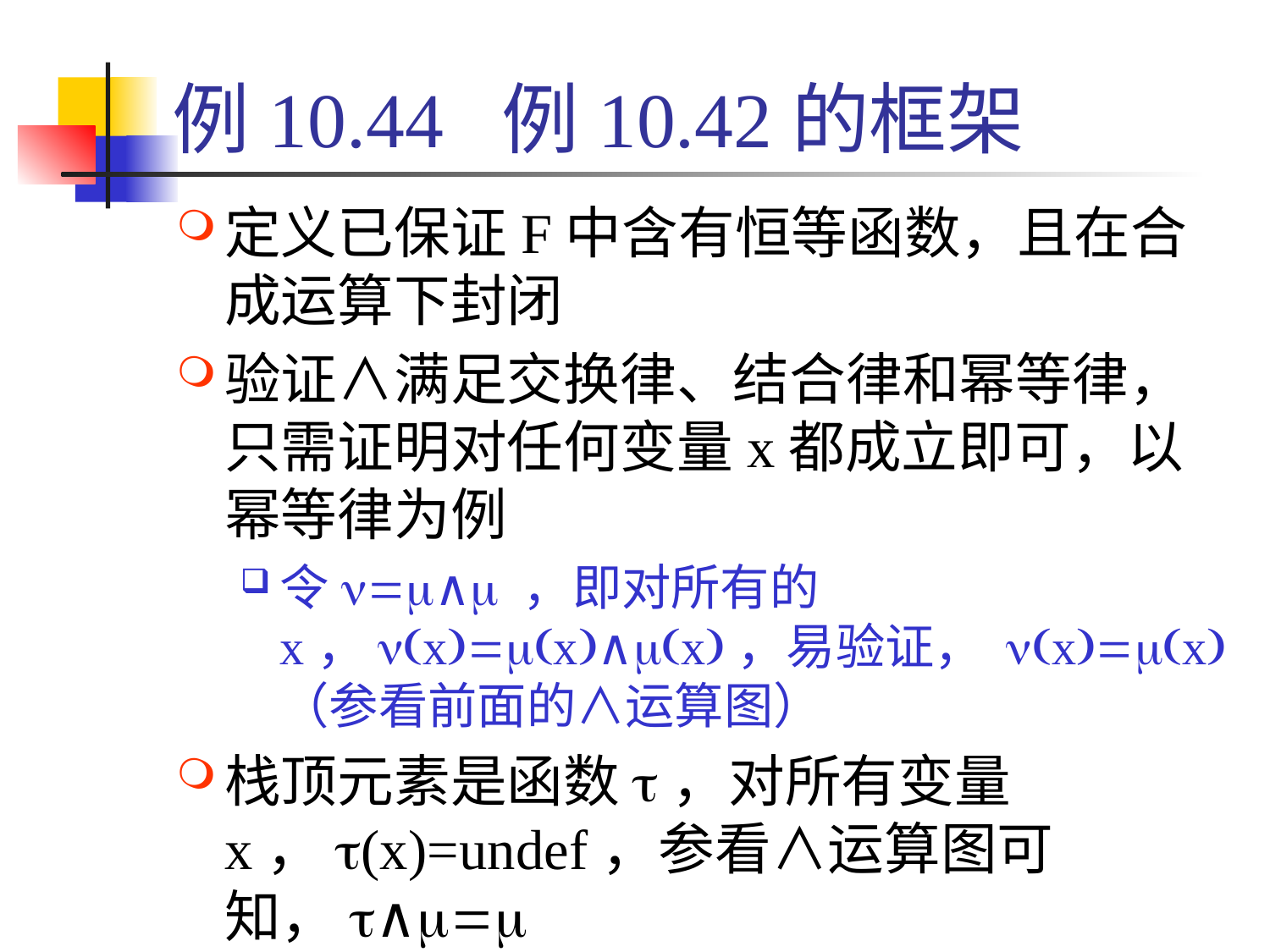

# 例10.44  例10.42的框架
定义已保证F中含有恒等函数，且在合成运算下封闭
验证∧满足交换律、结合律和幂等律，只需证明对任何变量x都成立即可，以幂等律为例
令ν=μ∧μ ，即对所有的x，ν(x)=μ(x)∧μ(x)，易验证， ν(x)=μ(x)（参看前面的∧运算图）
栈顶元素是函数τ，对所有变量x，τ(x)=undef，参看∧运算图可知，τ∧μ=μ